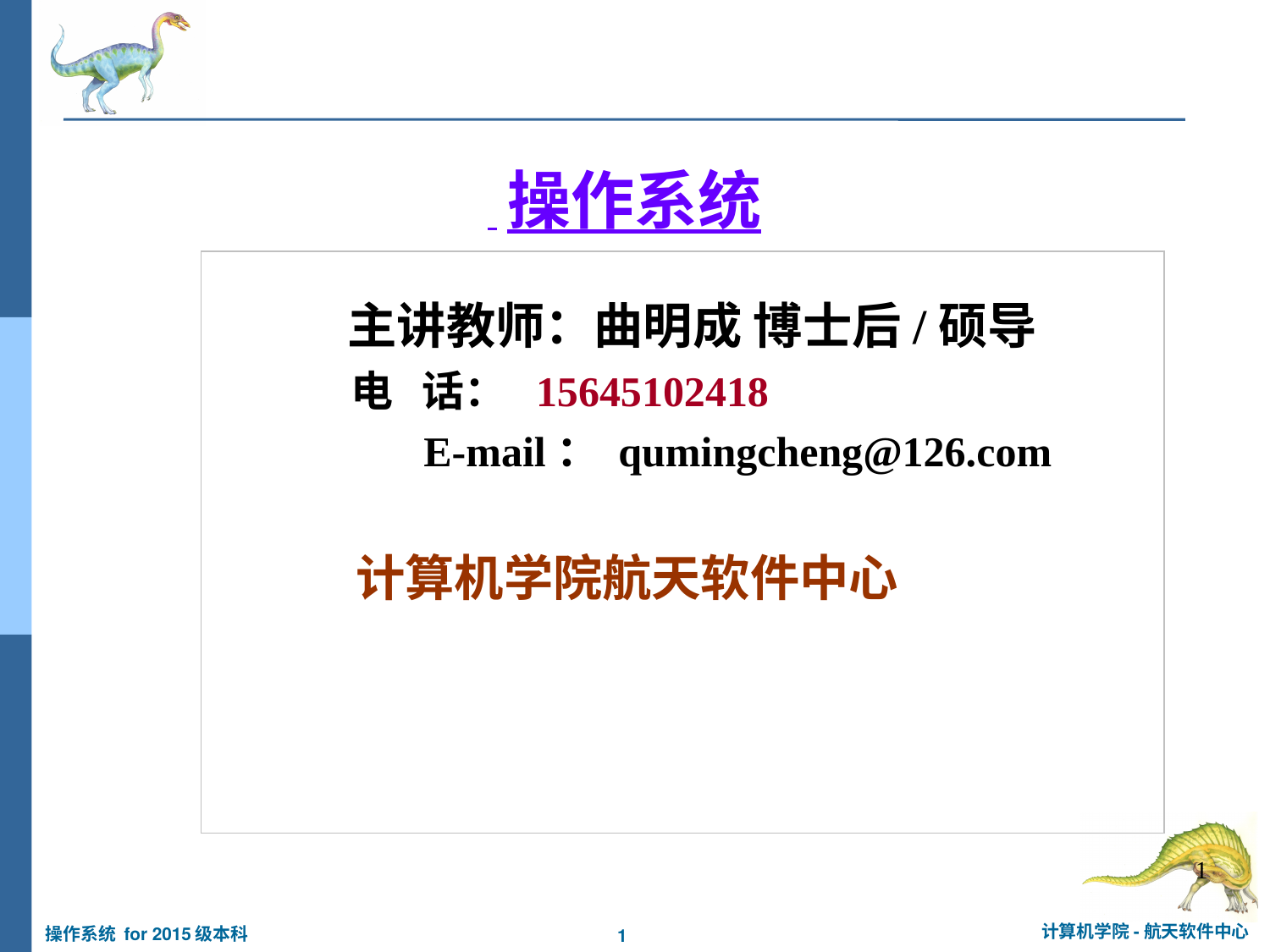

# 操作系统

                           主讲教师：曲明成 博士后/硕导
                       电   话：  15645102418
			E-mail： qumingcheng@126.com

                            计算机学院航天软件中心

1